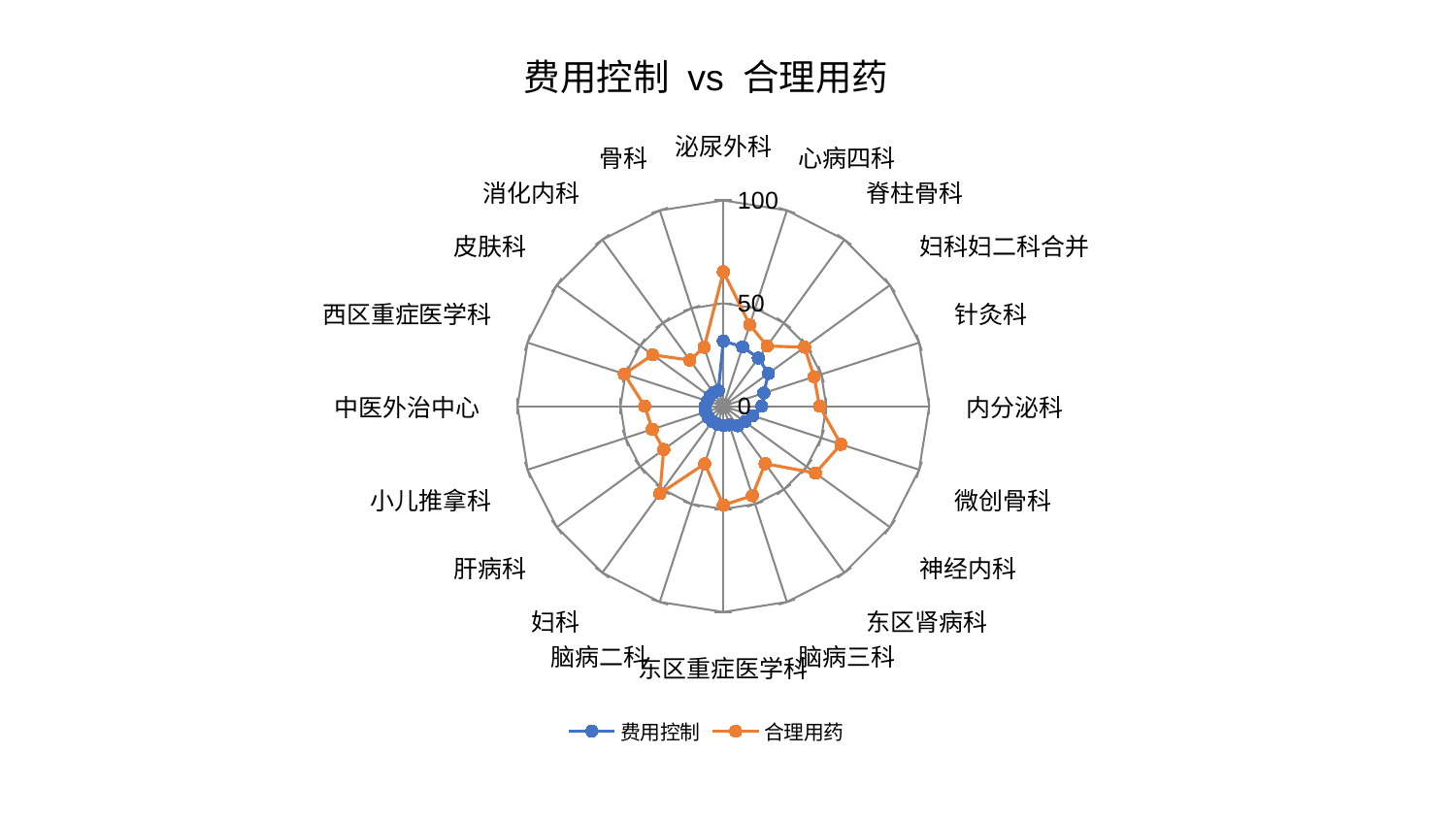

### Chart: 费用控制 vs 合理用药

| Category | 费用控制 | 合理用药 |
|---|---|---|
| 泌尿外科 | 31.662425594756485 | 65.331000528944 |
| 心病四科 | 30.311269160426313 | 41.5657984671836 |
| 脊柱骨科 | 28.926803770079392 | 36.144468847576235 |
| 妇科妇二科合并 | 27.095146567812943 | 48.78229692353463 |
| 针灸科 | 20.64569858509743 | 46.32089388993196 |
| 内分泌科 | 18.658165965003285 | 46.73813664723467 |
| 微创骨科 | 15.004570171067217 | 60.05357137392282 |
| 神经内科 | 12.870239505393318 | 55.34681221707413 |
| 东区肾病科 | 11.791749594384166 | 34.52787178249138 |
| 脑病三科 | 9.524948826286039 | 45.70254715009103 |
| 东区重症医学科 | 9.425707795960982 | 48.0512887391716 |
| 脑病二科 | 9.23091055983021 | 29.442965693604872 |
| 妇科 | 9.161048473322927 | 52.5208143782802 |
| 肝病科 | 9.105809670776065 | 35.7976247352879 |
| 小儿推拿科 | 9.090059950543786 | 36.296717773294326 |
| 中医外治中心 | 8.921234278982453 | 38.22644416982367 |
| 西区重症医学科 | 8.21568599658545 | 50.61166503040873 |
| 皮肤科 | 8.114395831304776 | 42.468198555104806 |
| 消化内科 | 8.028574377041394 | 27.700809429073157 |
| 骨科 | 7.9251773521207864 | 30.1409812790884 |
44